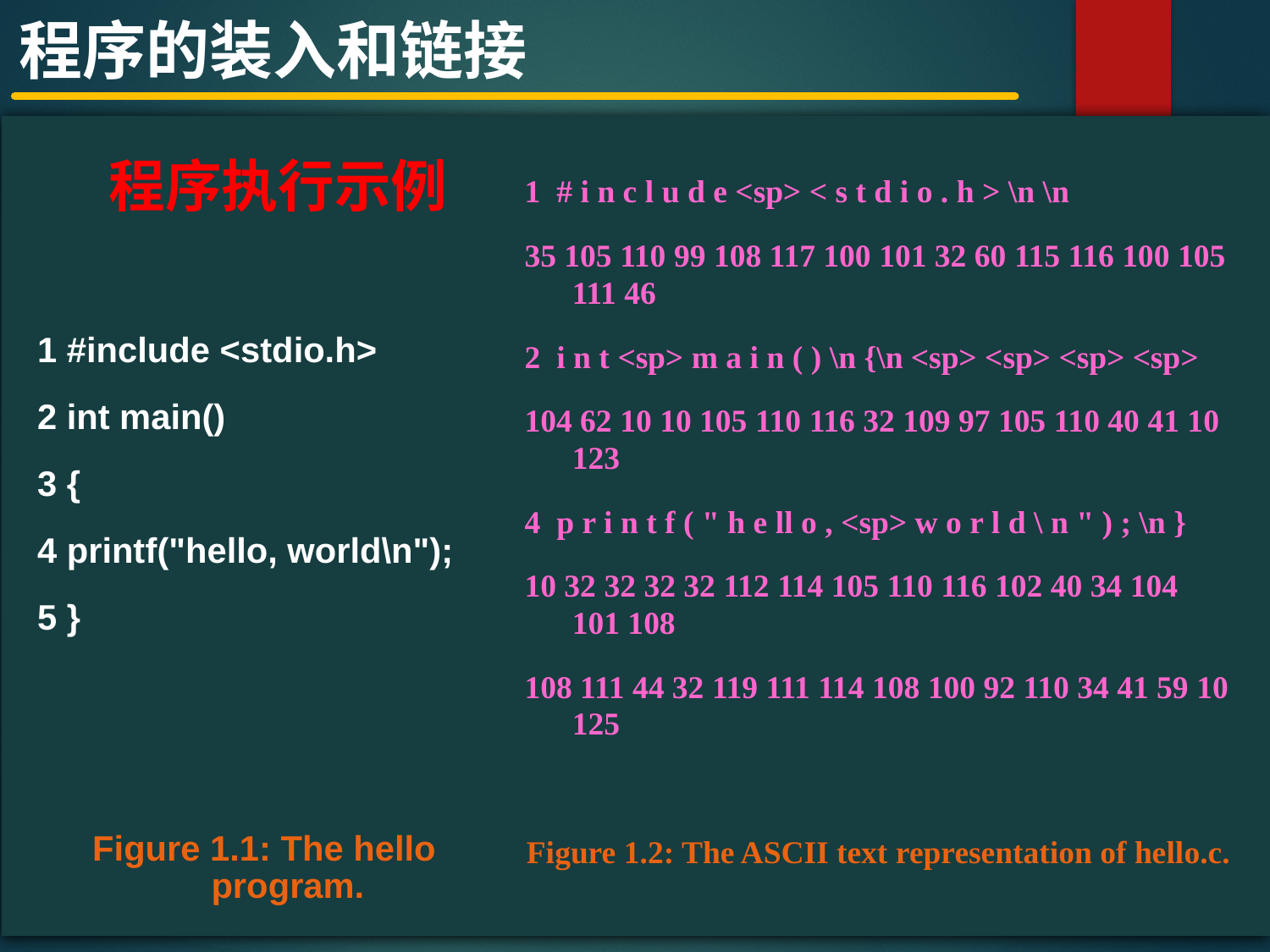

程序的装入和链接
#
程序执行示例
1  # i n c l u d e <sp> < s t d i o . h > \n \n
35 105 110 99 108 117 100 101 32 60 115 116 100 105 111 46
2  i n t <sp> m a i n ( ) \n {\n <sp> <sp> <sp> <sp>
104 62 10 10 105 110 116 32 109 97 105 110 40 41 10 123
4  p r i n t f ( " h e ll o , <sp> w o r l d \ n " ) ; \n }
10 32 32 32 32 112 114 105 110 116 102 40 34 104 101 108
108 111 44 32 119 111 114 108 100 92 110 34 41 59 10 125

Figure 1.2: The ASCII text representation of hello.c.
1 #include <stdio.h>
2 int main()
3 {
4 printf("hello, world\n");
5 }
Figure 1.1: The hello program.